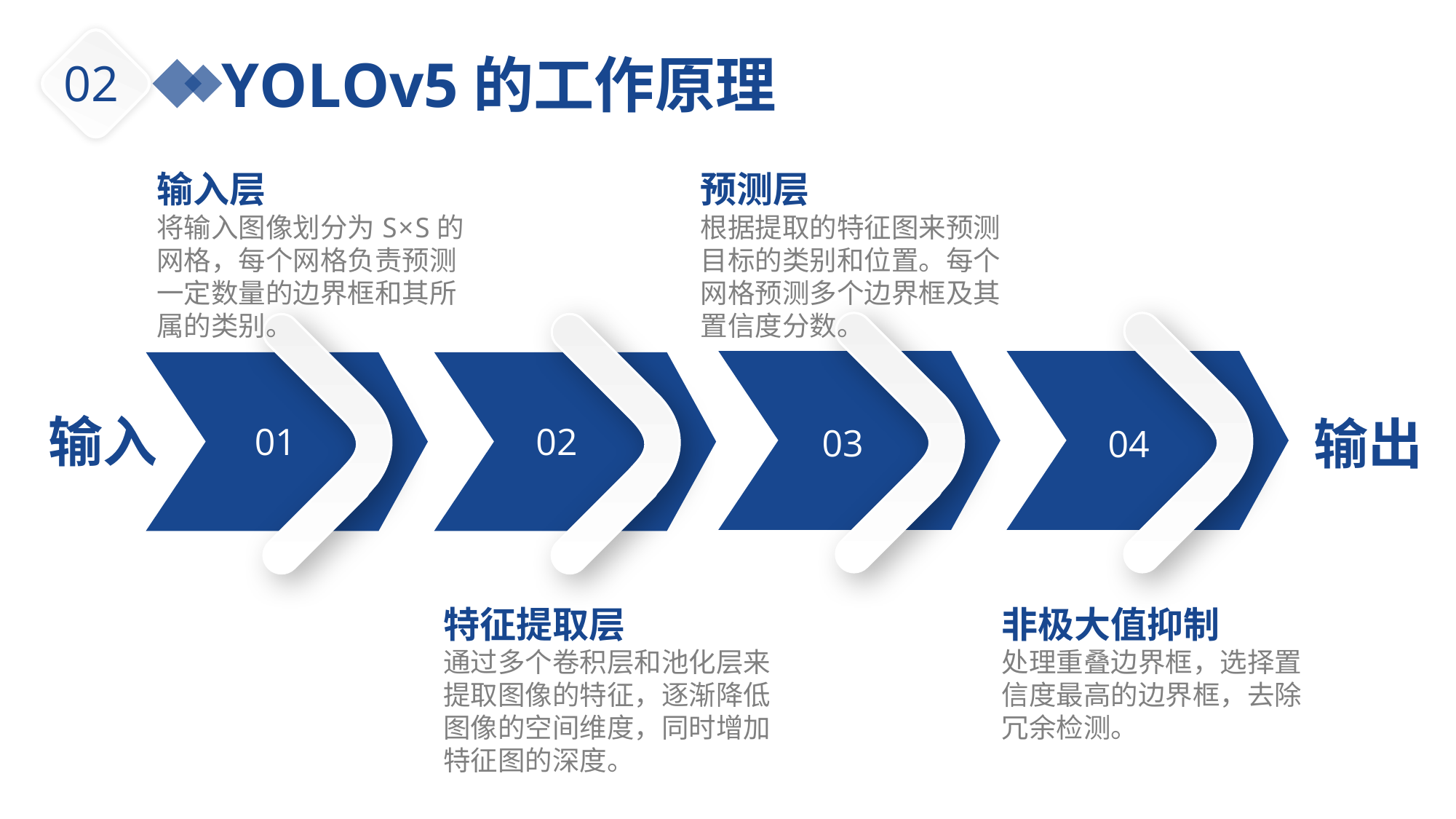

YOLOv5的工作原理

02

输入层
将输入图像划分为S×S的网格，每个网格负责预测一定数量的边界框和其所属的类别。
预测层
根据提取的特征图来预测目标的类别和位置。每个网格预测多个边界框及其置信度分数。

输入
输出
01
02
03
04
特征提取层
通过多个卷积层和池化层来提取图像的特征，逐渐降低图像的空间维度，同时增加特征图的深度。
非极大值抑制
处理重叠边界框，选择置信度最高的边界框，去除冗余检测。